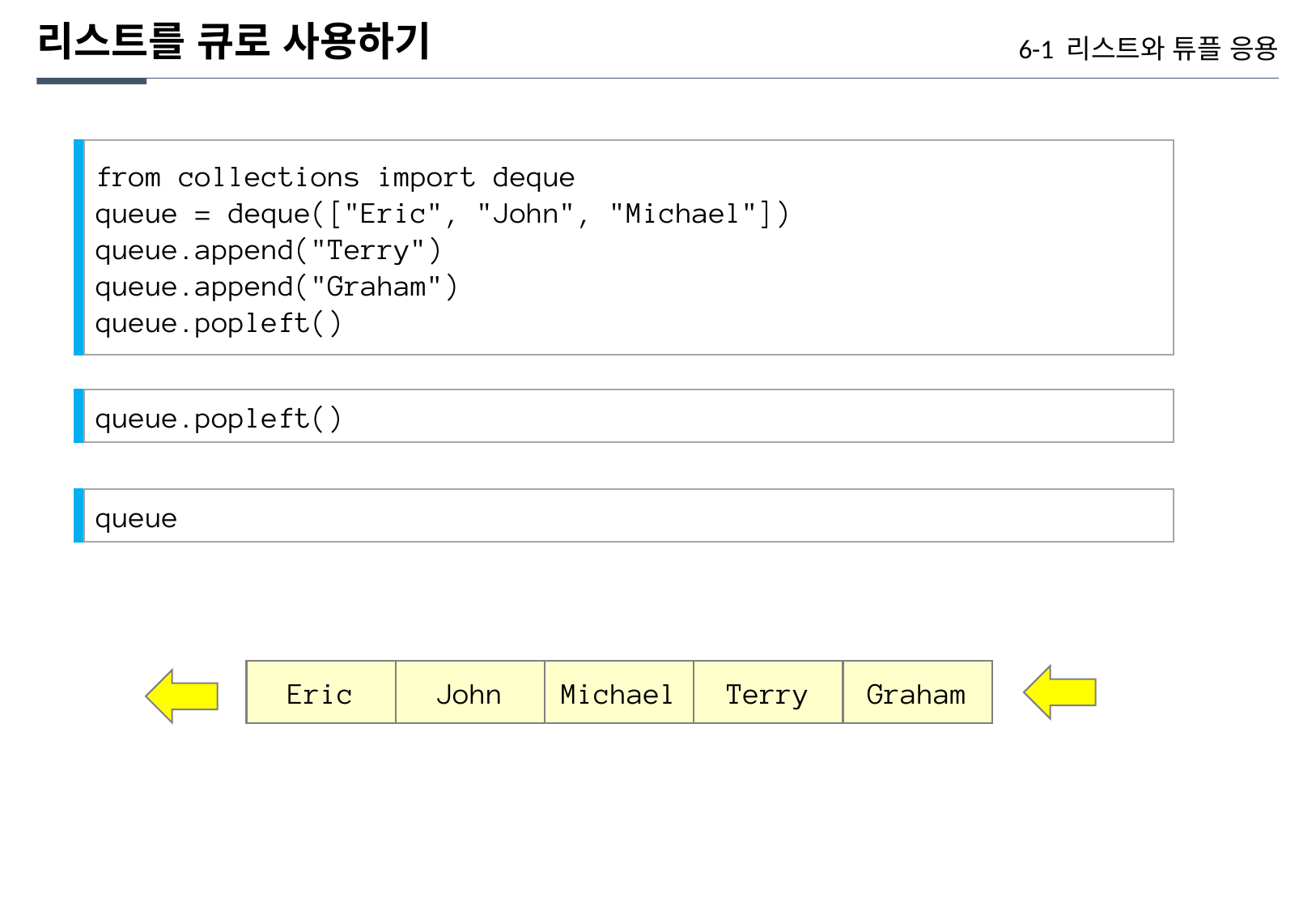

리스트를 큐로 사용하기
6-1 리스트와 튜플 응용

from collections import deque
queue = deque(["Eric", "John", "Michael"])
queue.append("Terry")
queue.append("Graham")
queue.popleft()

queue.popleft()

queue
Eric
John
Michael
Terry
Graham